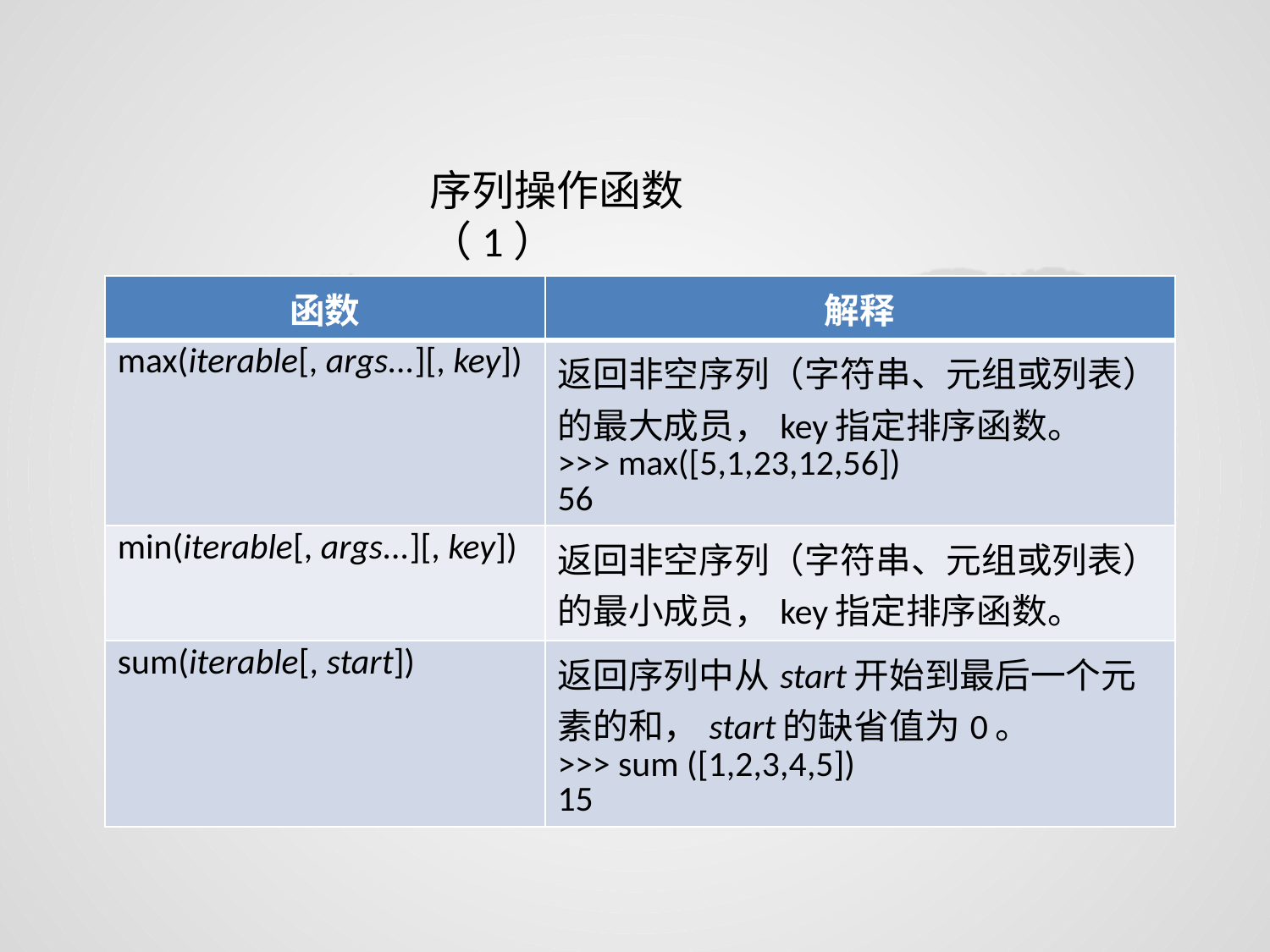

序列操作函数（1）
| 函数 | 解释 |
| --- | --- |
| max(iterable[, args...][, key]) | 返回非空序列（字符串、元组或列表）的最大成员，key指定排序函数。 >>> max([5,1,23,12,56]) 56 |
| min(iterable[, args...][, key]) | 返回非空序列（字符串、元组或列表）的最小成员，key指定排序函数。 |
| sum(iterable[, start]) | 返回序列中从start开始到最后一个元素的和，start的缺省值为0。 >>> sum ([1,2,3,4,5]) 15 |